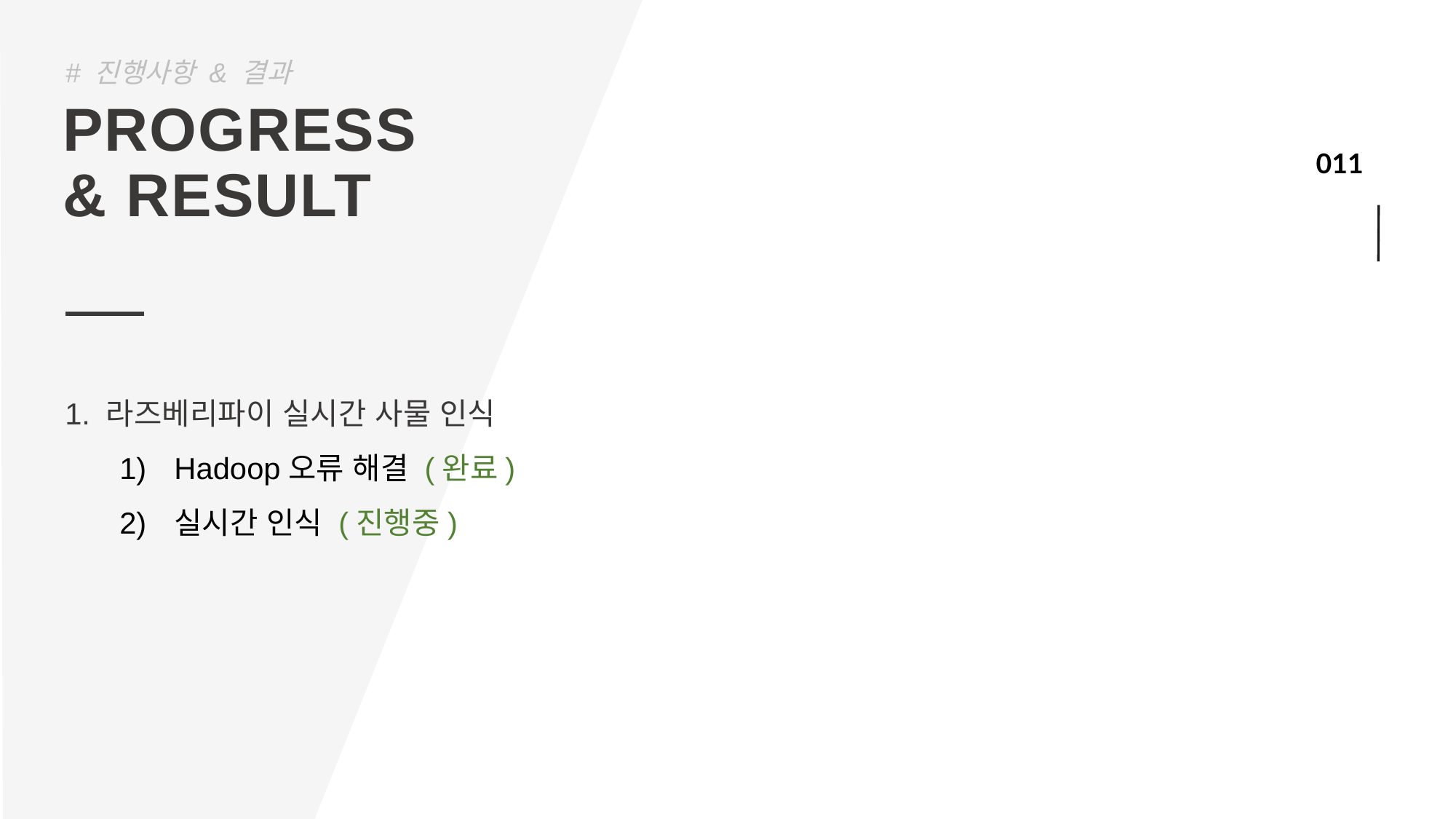

# 진행사항 & 결과
PROGRESS
& RESULT
라즈베리파이 실시간 사물 인식
Hadoop오류 해결 (완료)
실시간 인식 (진행중)